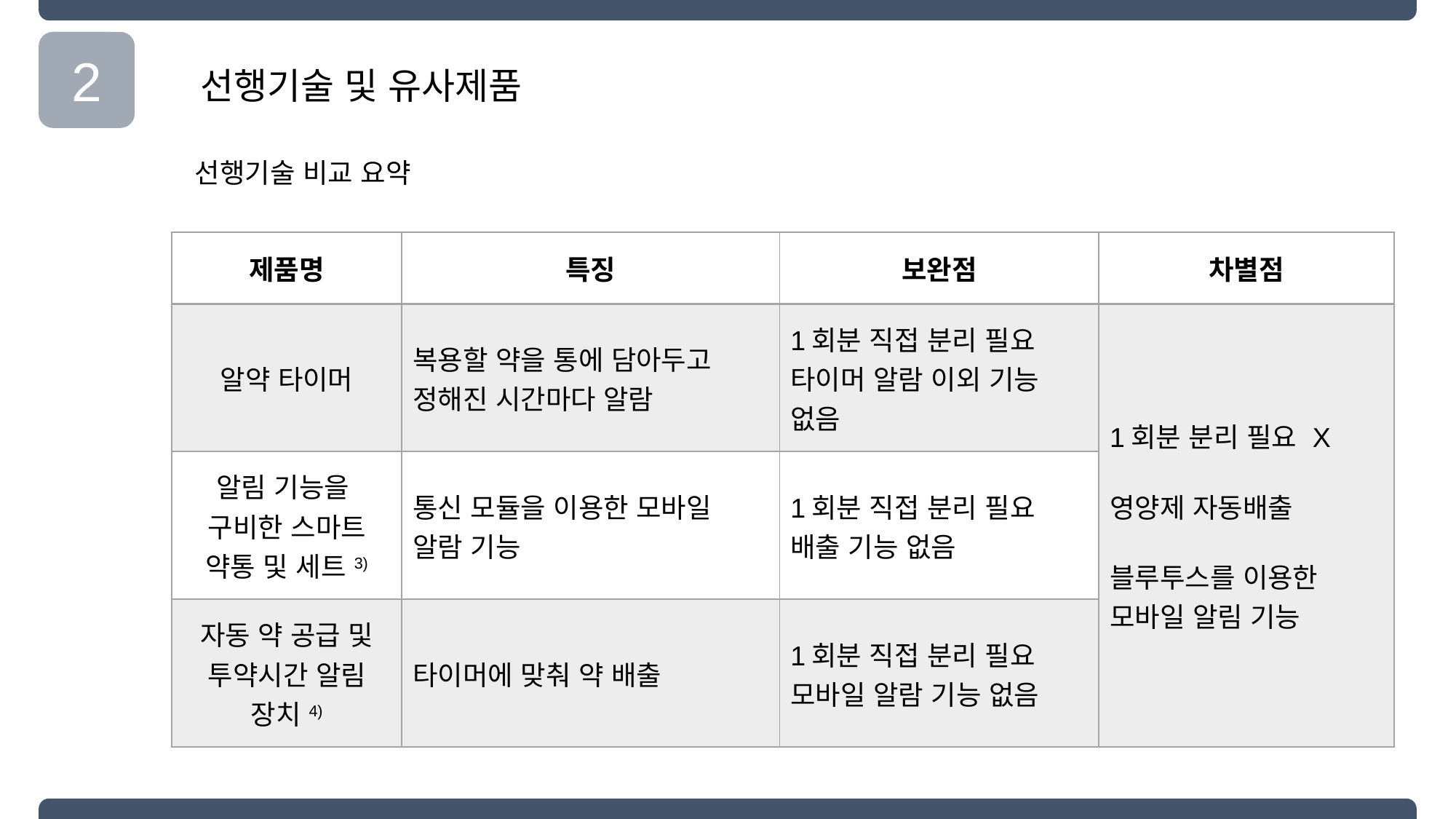

2
선행기술 및 유사제품
선행기술 비교 요약
| 제품명 | 특징 | 보완점 | 차별점 |
| --- | --- | --- | --- |
| 알약 타이머 | 복용할 약을 통에 담아두고 정해진 시간마다 알람 | 1회분 직접 분리 필요 타이머 알람 이외 기능 없음 | 1회분 분리 필요 X 영양제 자동배출 블루투스를 이용한 모바일 알림 기능 |
| 알림 기능을 구비한 스마트 약통 및 세트3) | 통신 모듈을 이용한 모바일 알람 기능 | 1회분 직접 분리 필요 배출 기능 없음 |  |
| 자동 약 공급 및 투약시간 알림 장치4) | 타이머에 맞춰 약 배출 | 1회분 직접 분리 필요 모바일 알람 기능 없음 |  |